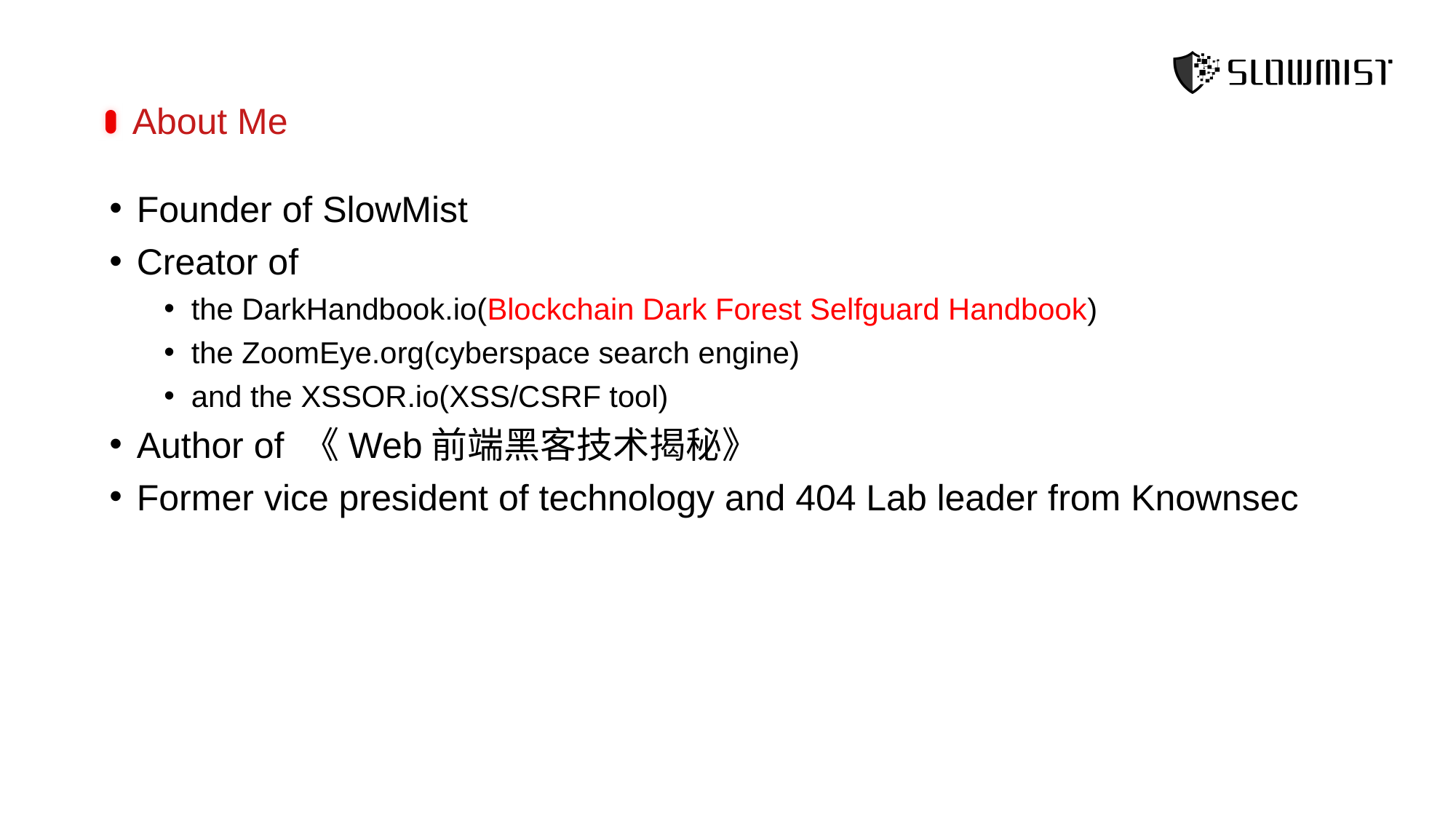

About Me
Founder of SlowMist
Creator of
the DarkHandbook.io(Blockchain Dark Forest Selfguard Handbook)
the ZoomEye.org(cyberspace search engine)
and the XSSOR.io(XSS/CSRF tool)
Author of 《Web前端黑客技术揭秘》
Former vice president of technology and 404 Lab leader from Knownsec